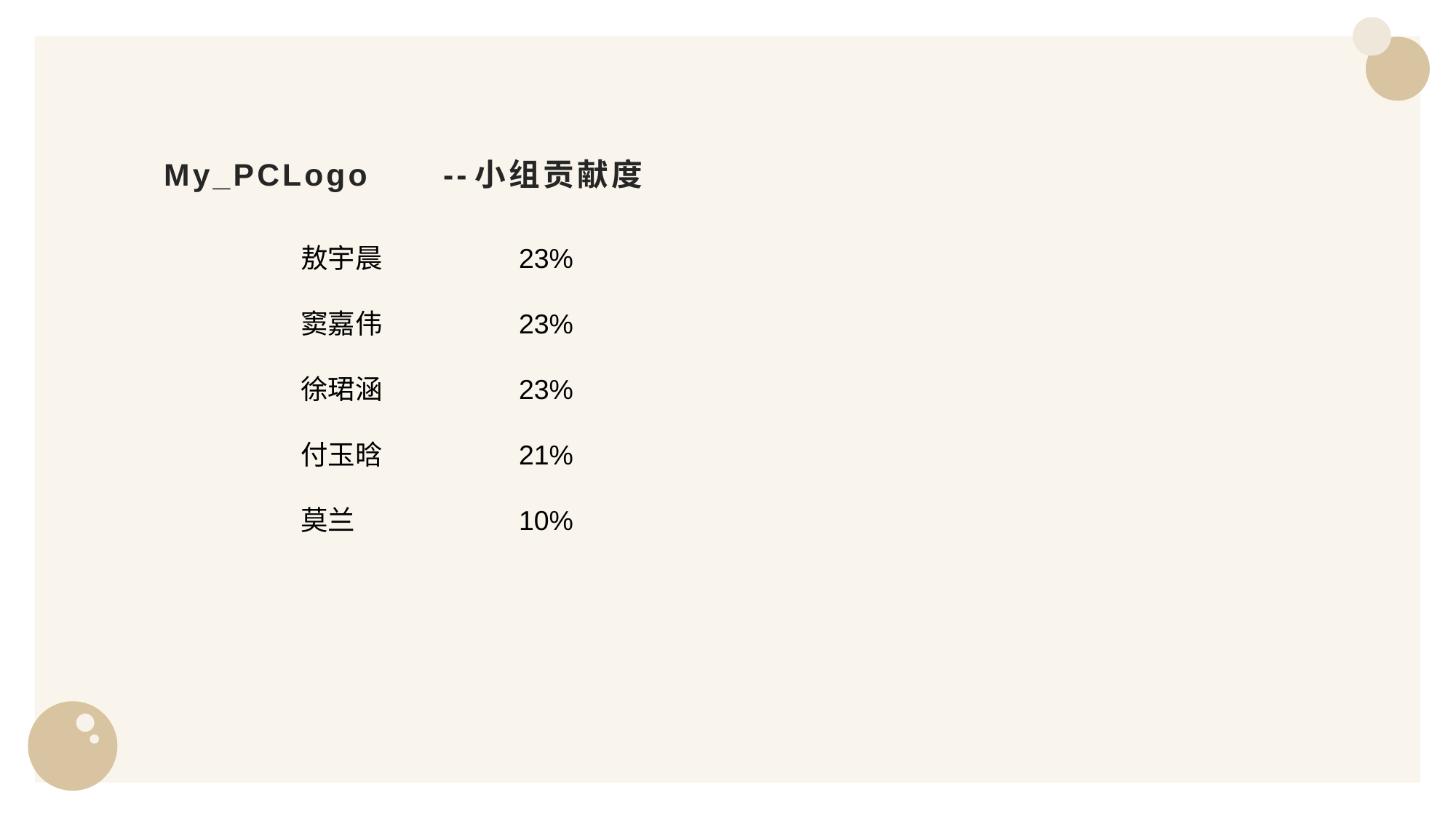

# My_PCLogo 		--小组贡献度
    		敖宇晨		23%

		窦嘉伟		23%

		徐珺涵		23%

		付玉晗		21%

		莫兰		10%